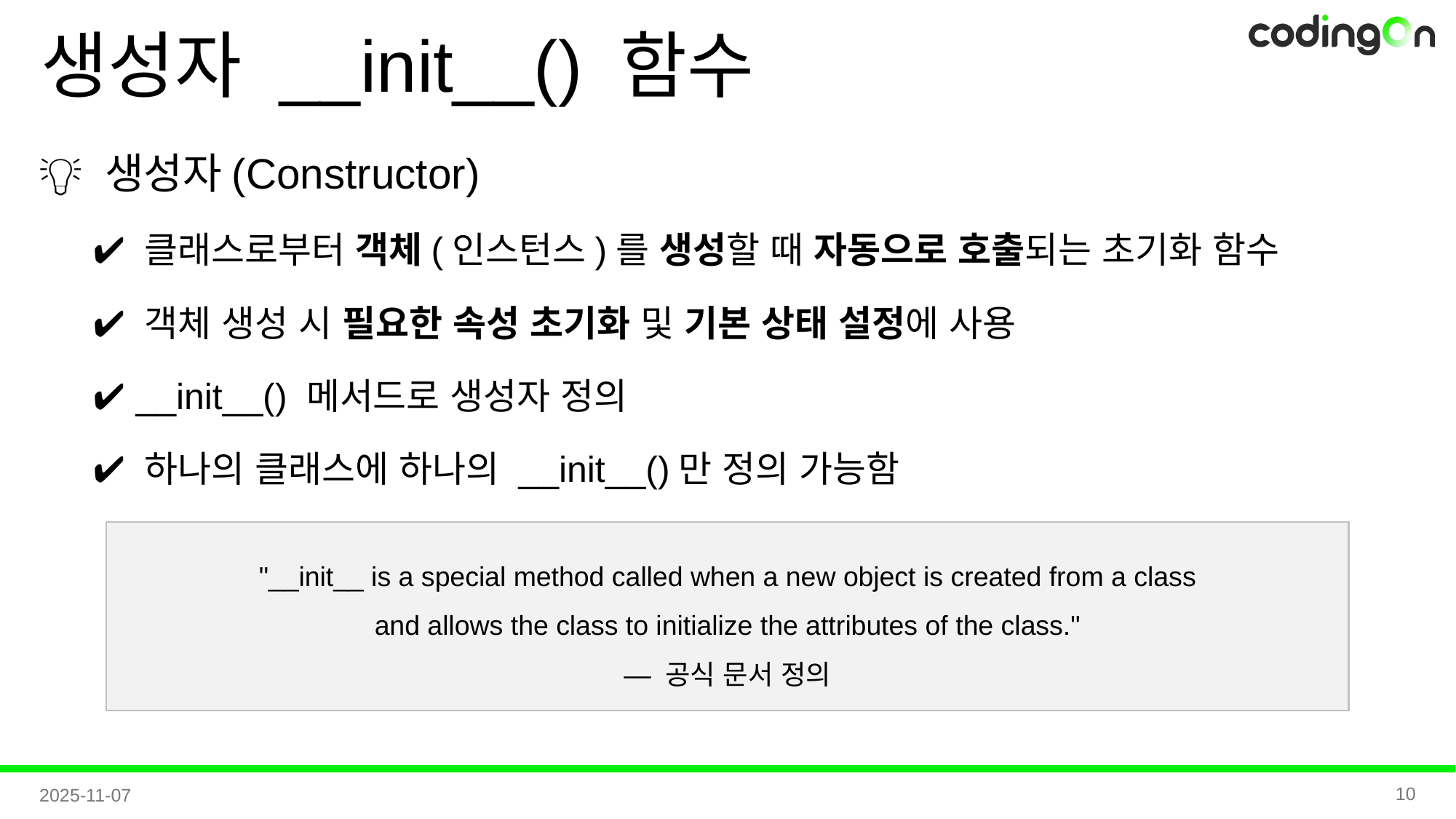

# 생성자 __init__() 함수
💡 생성자(Constructor)
✔️ 클래스로부터 객체(인스턴스)를 생성할 때 자동으로 호출되는 초기화 함수
✔️ 객체 생성 시 필요한 속성 초기화 및 기본 상태 설정에 사용
✔️ __init__() 메서드로 생성자 정의
✔️ 하나의 클래스에 하나의 __init__()만 정의 가능함
"__init__ is a special method called when a new object is created from a class
and allows the class to initialize the attributes of the class."
— 공식 문서 정의
10
2025-11-07